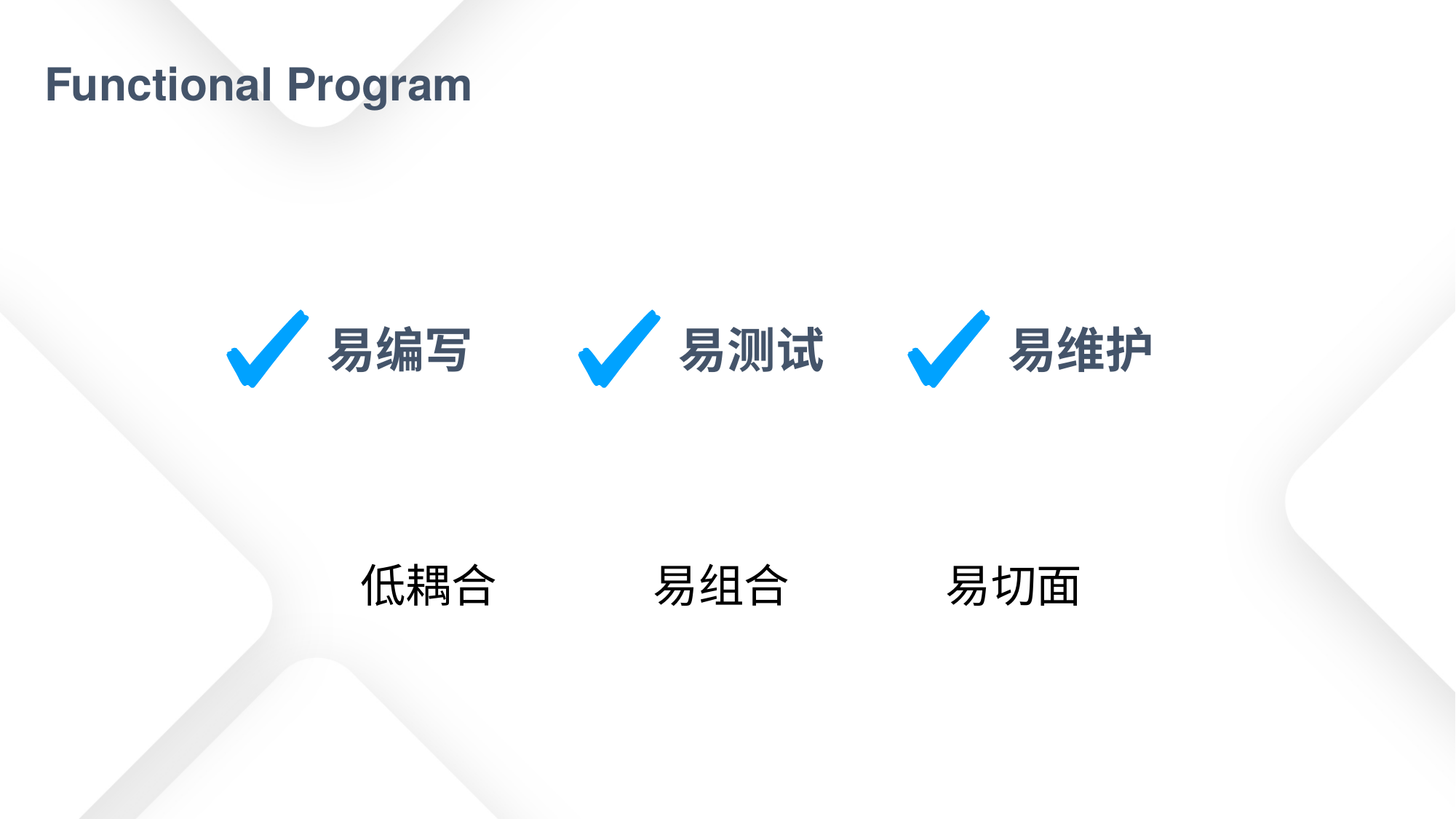

Functional Program

易编写

易测试

易维护
低耦合
易组合
易切面